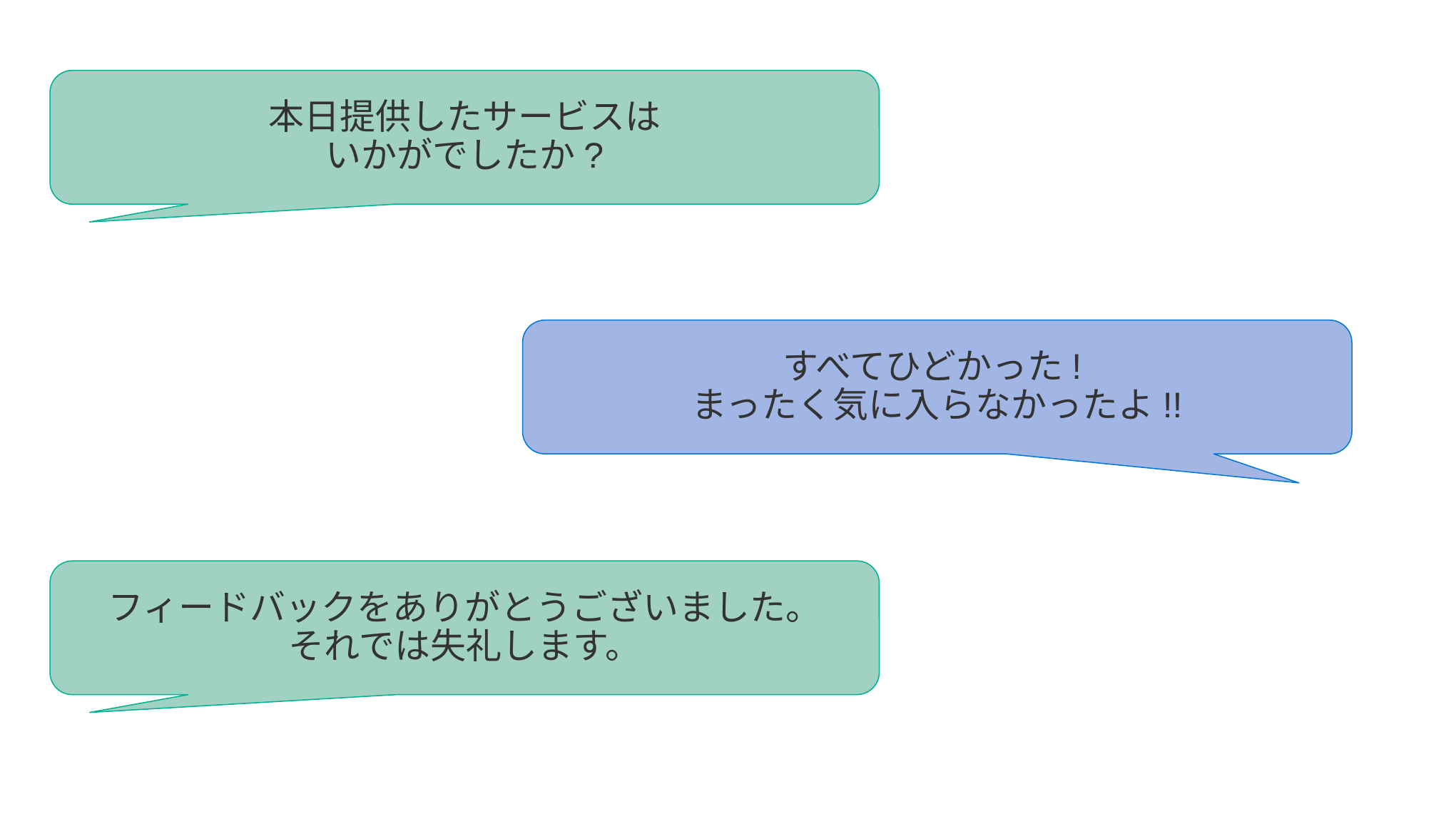

本日提供したサービスは
いかがでしたか?
すべてひどかった!
まったく気に入らなかったよ!!
フィードバックをありがとうございました。
それでは失礼します。